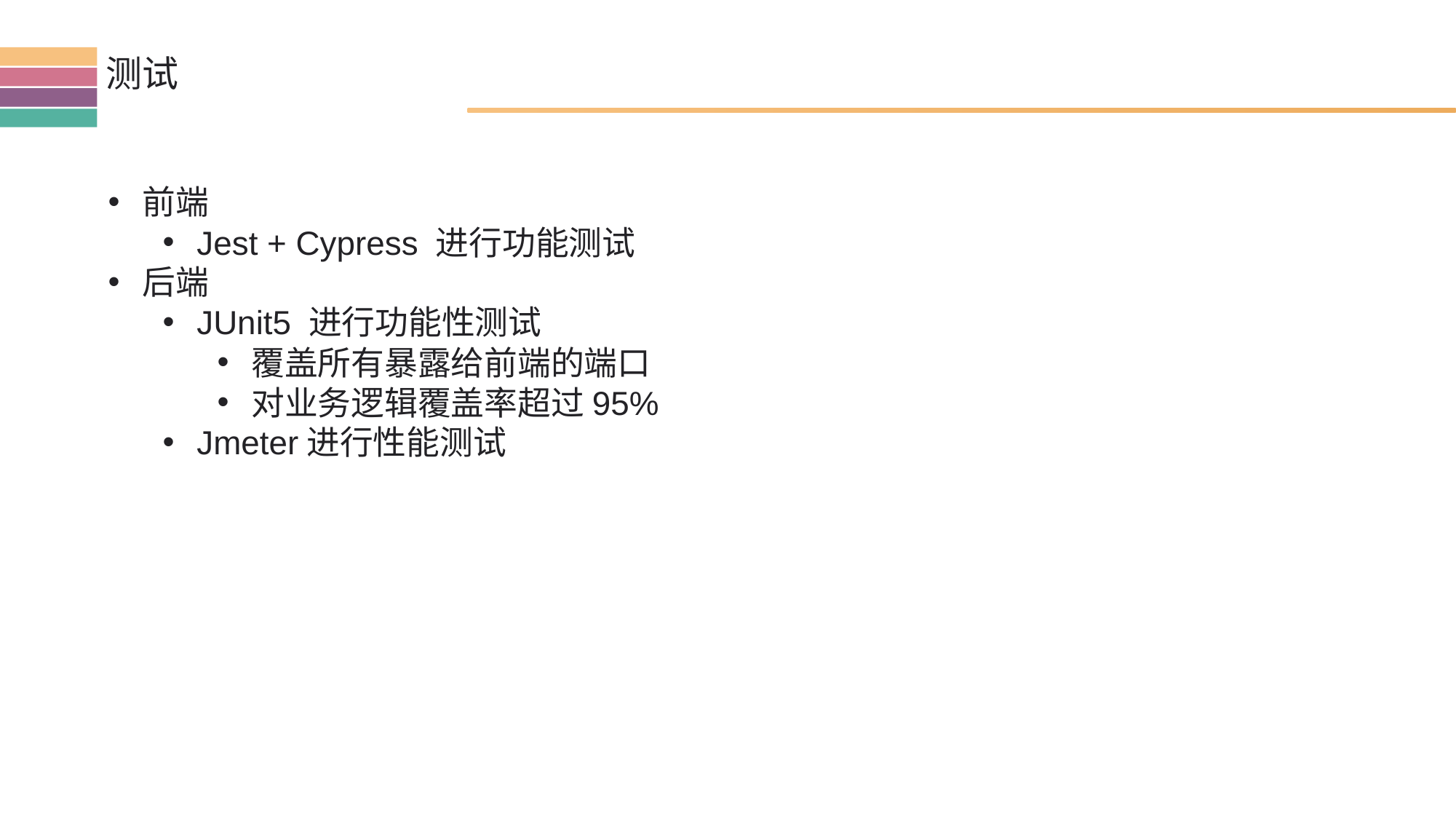

测试

前端
Jest + Cypress 进行功能测试
后端
JUnit5 进行功能性测试
覆盖所有暴露给前端的端口
对业务逻辑覆盖率超过95%
Jmeter进行性能测试